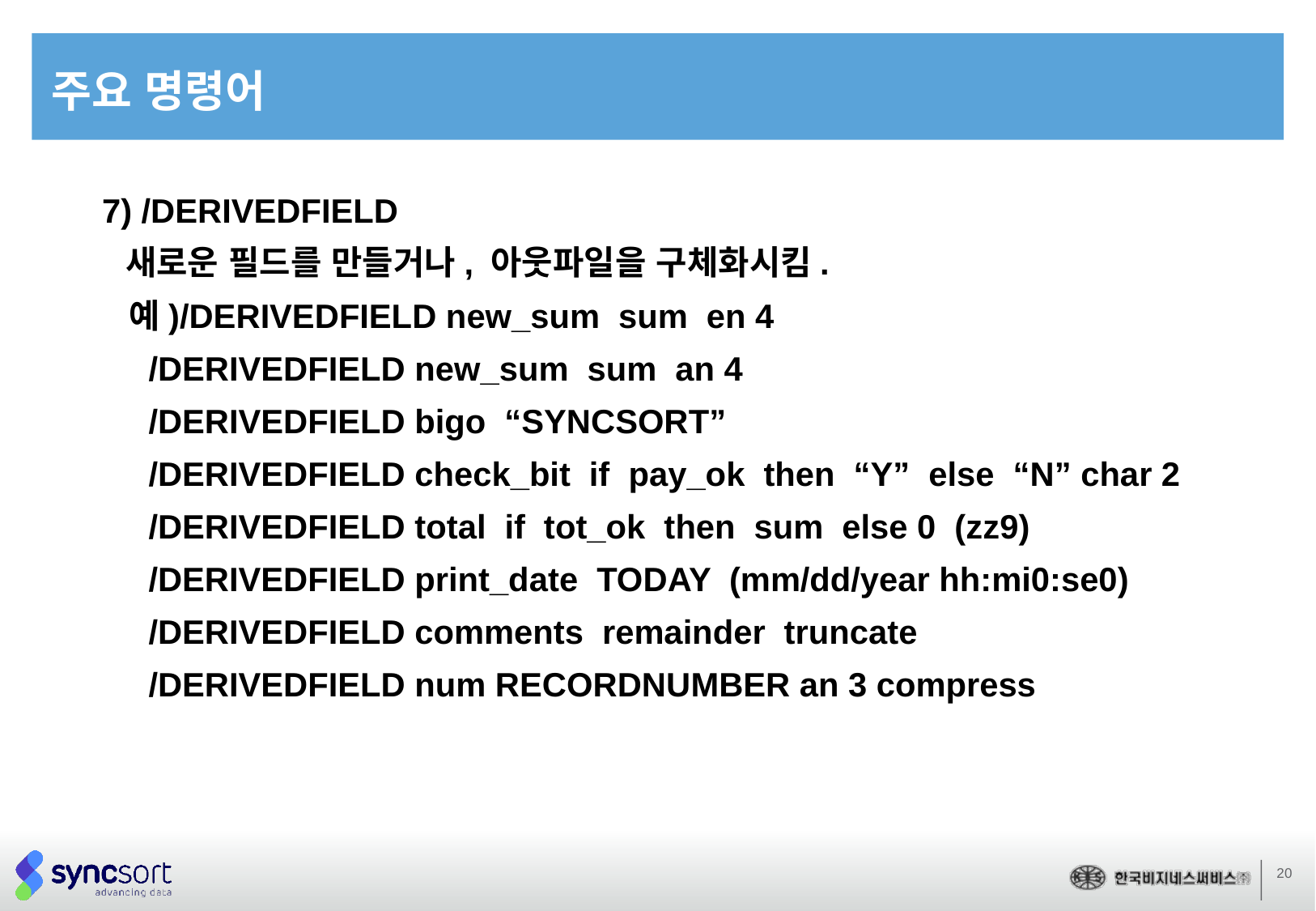

# 주요 명령어
7) /DERIVEDFIELD
  새로운 필드를 만들거나, 아웃파일을 구체화시킴.
  예)/DERIVEDFIELD new_sum  sum  en 4
     /DERIVEDFIELD new_sum  sum  an 4
     /DERIVEDFIELD bigo  “SYNCSORT”
     /DERIVEDFIELD check_bit  if  pay_ok  then  “Y”  else  “N” char 2
     /DERIVEDFIELD total  if  tot_ok  then  sum  else 0  (zz9)
     /DERIVEDFIELD print_date  TODAY  (mm/dd/year hh:mi0:se0)
     /DERIVEDFIELD comments  remainder  truncate
     /DERIVEDFIELD num RECORDNUMBER an 3 compress